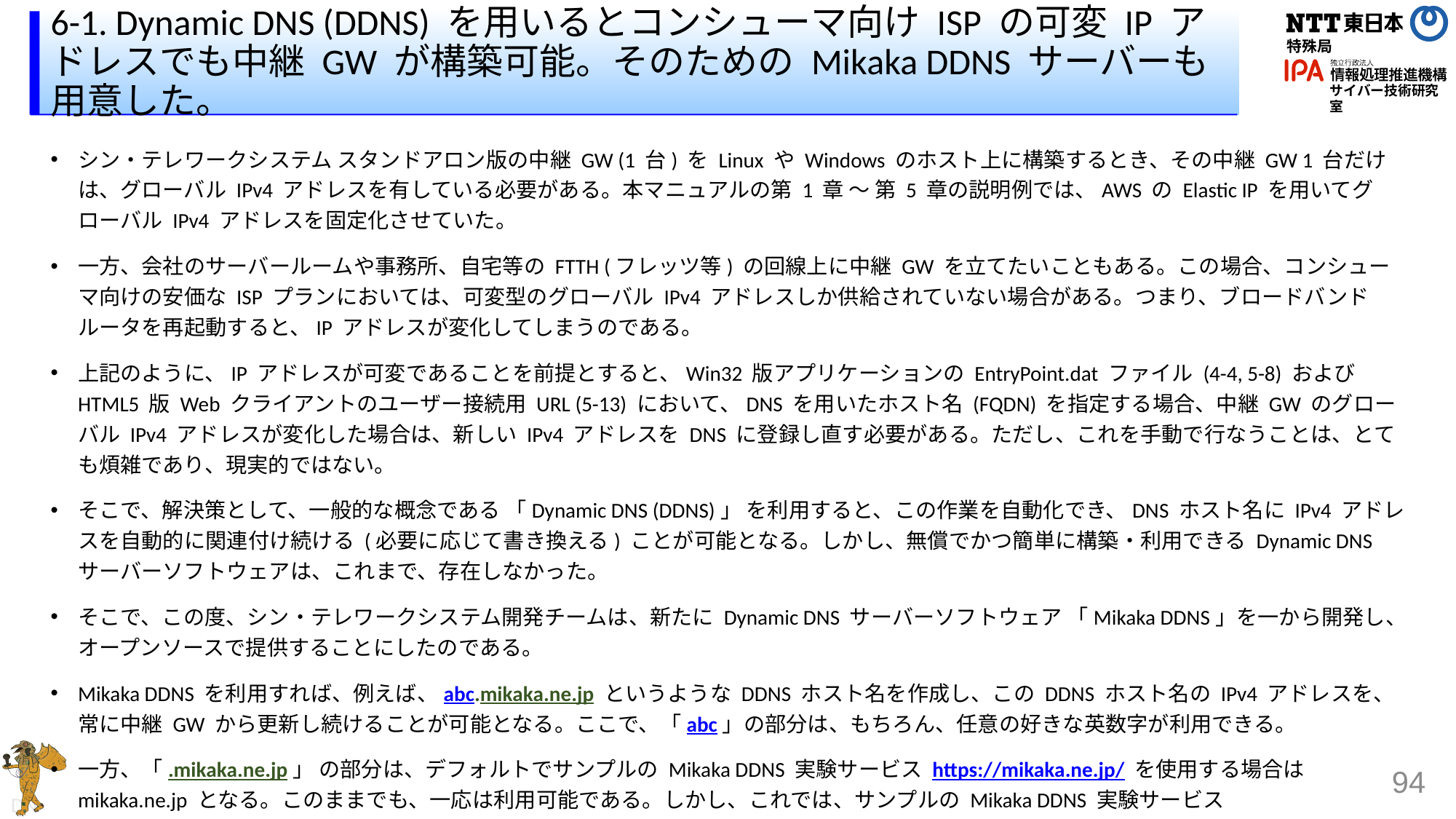

# 6-1. Dynamic DNS (DDNS) を用いるとコンシューマ向け ISP の可変 IP アドレスでも中継 GW が構築可能。そのための Mikaka DDNS サーバーも用意した。
シン・テレワークシステム スタンドアロン版の中継 GW (1 台) を Linux や Windows のホスト上に構築するとき、その中継 GW 1 台だけは、グローバル IPv4 アドレスを有している必要がある。本マニュアルの第 1 章 ～ 第 5 章の説明例では、AWS の Elastic IP を用いてグローバル IPv4 アドレスを固定化させていた。
一方、会社のサーバールームや事務所、自宅等の FTTH (フレッツ等) の回線上に中継 GW を立てたいこともある。この場合、コンシューマ向けの安価な ISP プランにおいては、可変型のグローバル IPv4 アドレスしか供給されていない場合がある。つまり、ブロードバンドルータを再起動すると、IP アドレスが変化してしまうのである。
上記のように、IP アドレスが可変であることを前提とすると、Win32 版アプリケーションの EntryPoint.dat ファイル (4-4, 5-8) および HTML5 版 Web クライアントのユーザー接続用 URL (5-13) において、DNS を用いたホスト名 (FQDN) を指定する場合、中継 GW のグローバル IPv4 アドレスが変化した場合は、新しい IPv4 アドレスを DNS に登録し直す必要がある。ただし、これを手動で行なうことは、とても煩雑であり、現実的ではない。
そこで、解決策として、一般的な概念である 「Dynamic DNS (DDNS)」 を利用すると、この作業を自動化でき、DNS ホスト名に IPv4 アドレスを自動的に関連付け続ける (必要に応じて書き換える) ことが可能となる。しかし、無償でかつ簡単に構築・利用できる Dynamic DNS サーバーソフトウェアは、これまで、存在しなかった。
そこで、この度、シン・テレワークシステム開発チームは、新たに Dynamic DNS サーバーソフトウェア 「Mikaka DDNS」を一から開発し、オープンソースで提供することにしたのである。
Mikaka DDNS を利用すれば、例えば、abc.mikaka.ne.jp というような DDNS ホスト名を作成し、この DDNS ホスト名の IPv4 アドレスを、常に中継 GW から更新し続けることが可能となる。ここで、「abc」の部分は、もちろん、任意の好きな英数字が利用できる。
一方、「.mikaka.ne.jp」 の部分は、デフォルトでサンプルの Mikaka DDNS 実験サービス https://mikaka.ne.jp/ を使用する場合は mikaka.ne.jp となる。このままでも、一応は利用可能である。しかし、これでは、サンプルの Mikaka DDNS 実験サービス https://mikaka.ne.jp/ に依存することになってしまう。そこで、読者は自らドメインを取得し (または会社で有している既存のドメインのサブドメインを用いて)、AWS 等のクラウド上に最小限の 1 台の VM を作成して Mikaka DDNS をインストールすることで、作業時間 10 分程度・月額数百円程度で、簡単にサンプルの Mikaka DDNS 実験サービス https://mikaka.ne.jp/ と同じものを自分で構築することが可能である。

94